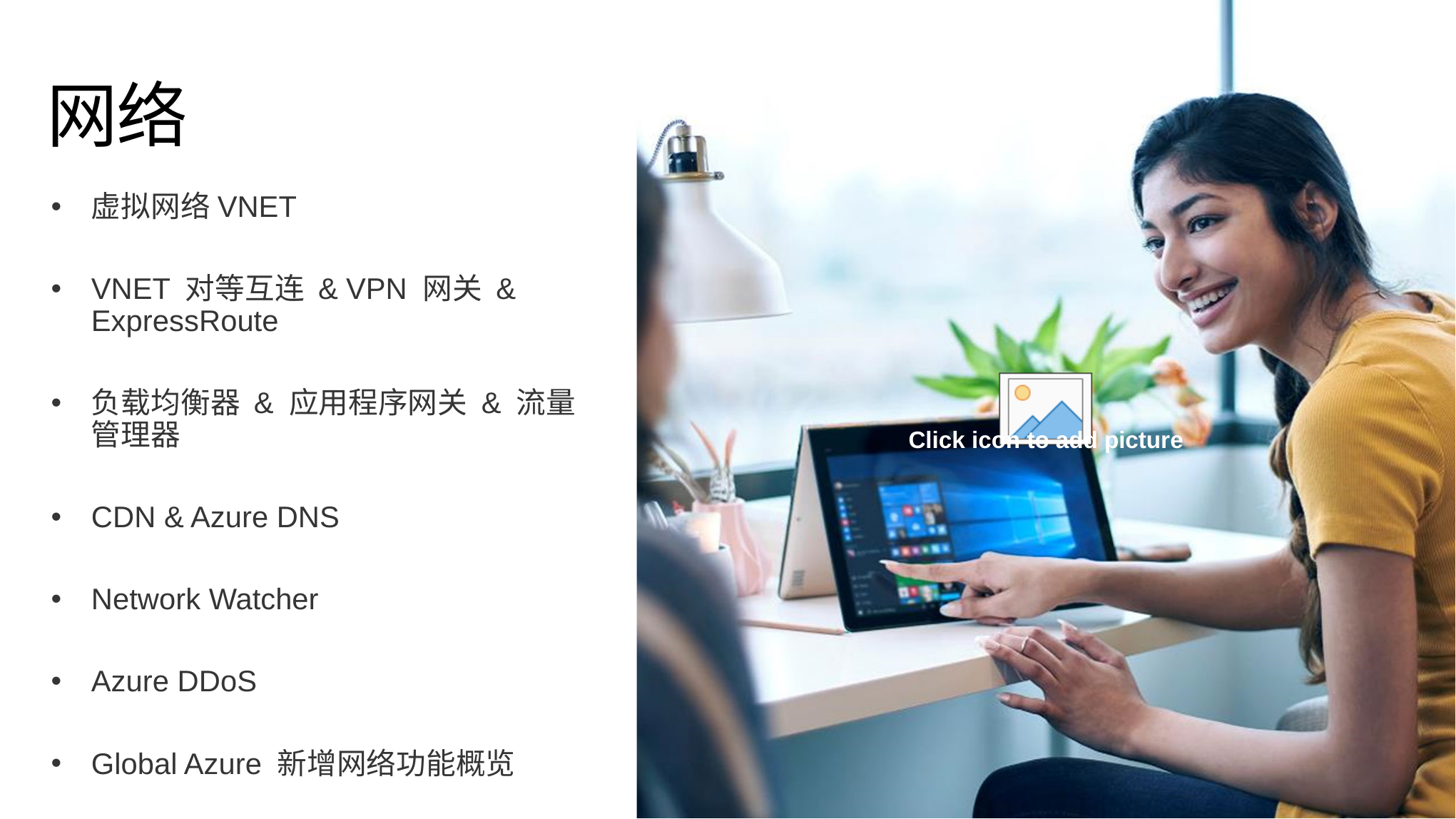

# 网络
虚拟网络VNET

VNET 对等互连 & VPN 网关 & ExpressRoute

负载均衡器 & 应用程序网关 & 流量管理器

CDN & Azure DNS

Network Watcher

Azure DDoS

Global Azure 新增网络功能概览